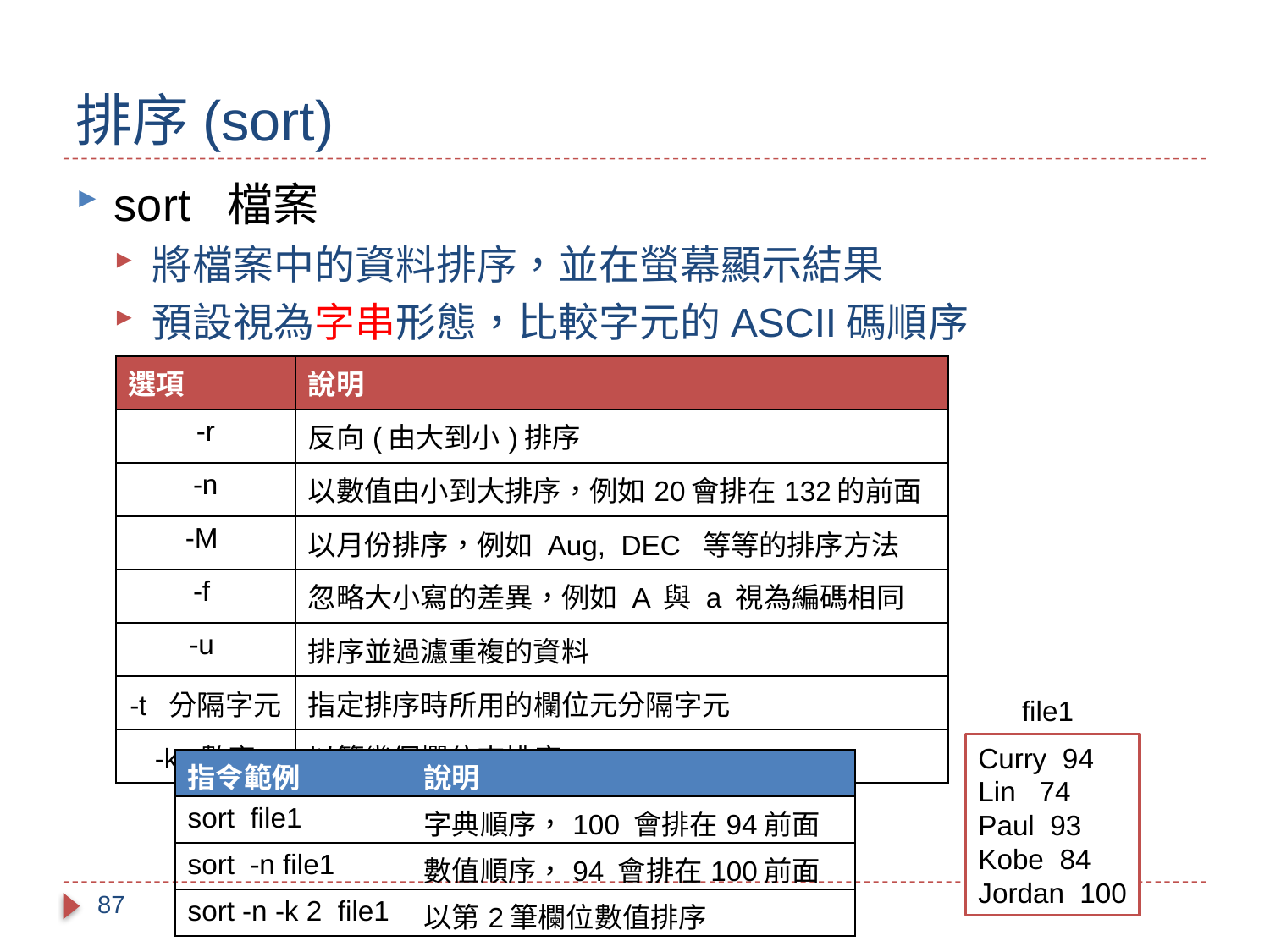

# 排序(sort)
sort  檔案
將檔案中的資料排序，並在螢幕顯示結果
預設視為字串形態，比較字元的ASCII碼順序

| 選項 | 說明 |
| --- | --- |
| -r | 反向(由大到小)排序 |
| -n | 以數值由小到大排序，例如20會排在132的前面 |
| -M | 以月份排序，例如 Aug, DEC 等等的排序方法 |
| -f | 忽略大小寫的差異，例如 A 與 a 視為編碼相同 |
| -u | 排序並過濾重複的資料 |
| -t 分隔字元 | 指定排序時所用的欄位元分隔字元 |
| -k 數字 | 以第幾個欄位來排序 |
file1
Curry  94
Lin   74
Paul  93
Kobe  84
Jordan  100
| 指令範例 | 說明 |
| --- | --- |
| sort file1 | 字典順序，100 會排在94前面 |
| sort -n file1 | 數值順序，94 會排在100前面 |
| sort -n -k 2 file1 | 以第2筆欄位數值排序 |
87